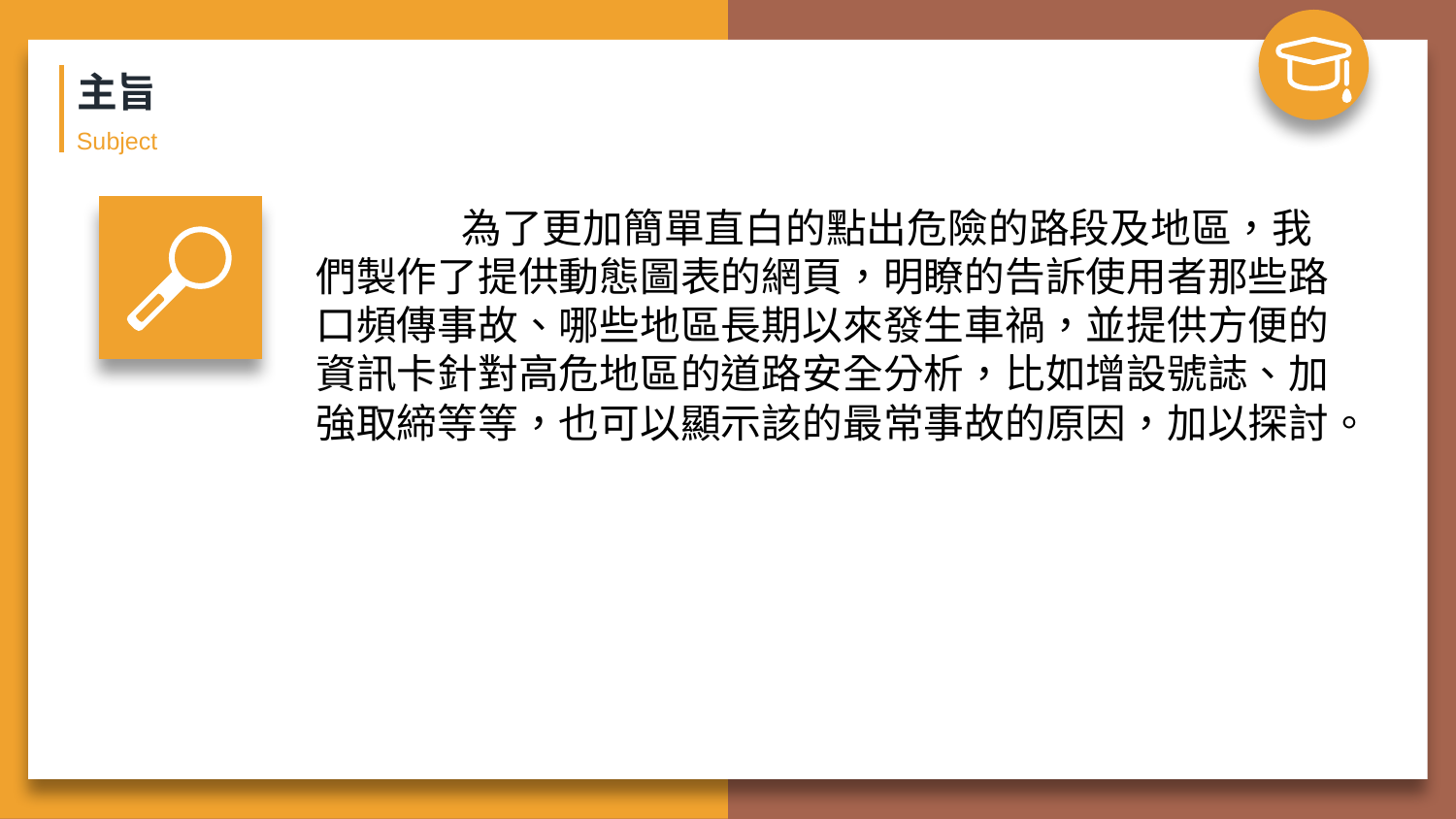

主旨
Subject
	為了更加簡單直白的點出危險的路段及地區，我們製作了提供動態圖表的網頁，明瞭的告訴使用者那些路口頻傳事故、哪些地區長期以來發生車禍，並提供方便的資訊卡針對高危地區的道路安全分析，比如增設號誌、加強取締等等，也可以顯示該的最常事故的原因，加以探討。